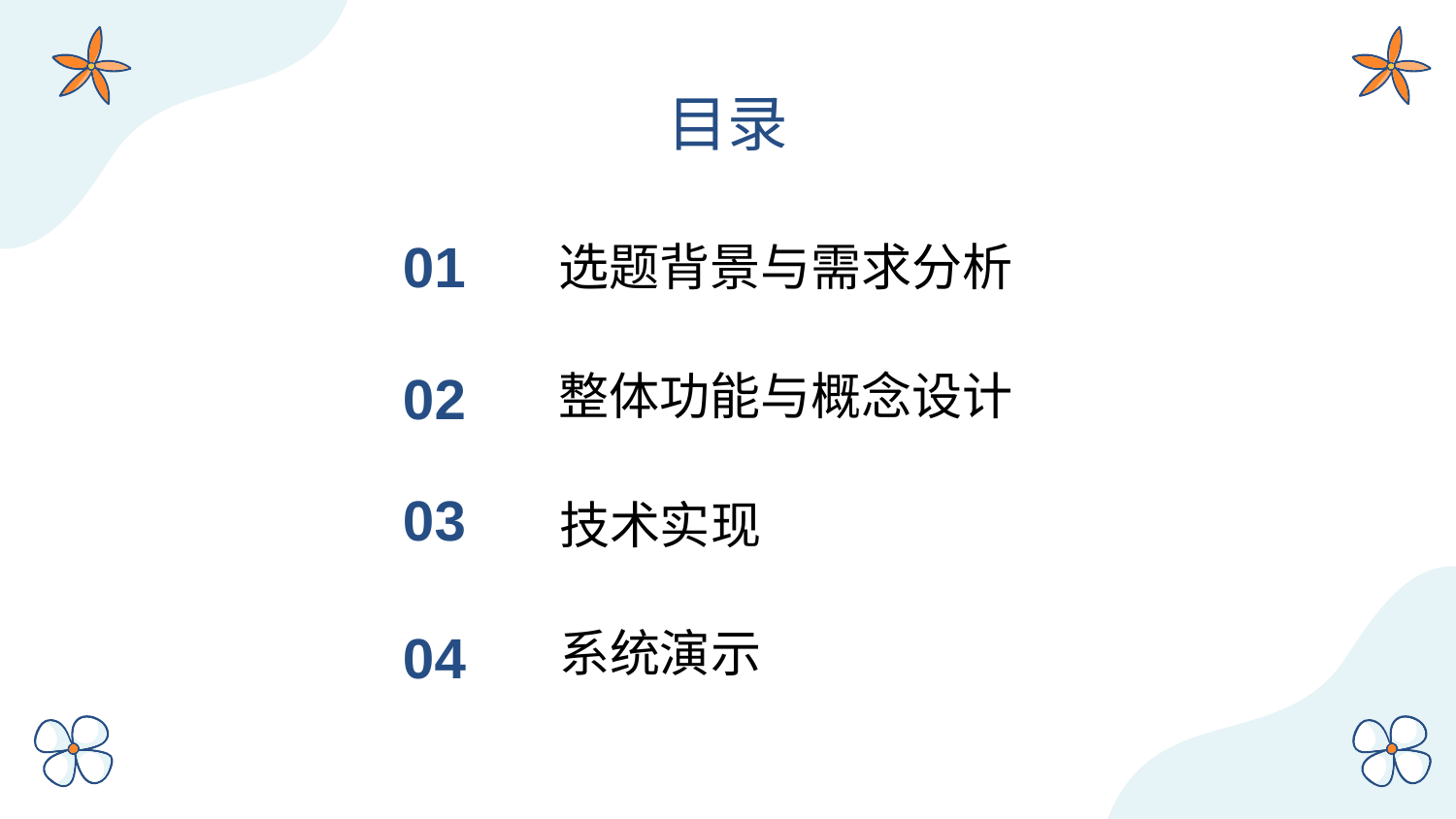

# 目录
选题背景与需求分析
01
整体功能与概念设计
02
技术实现
03
系统演示
04